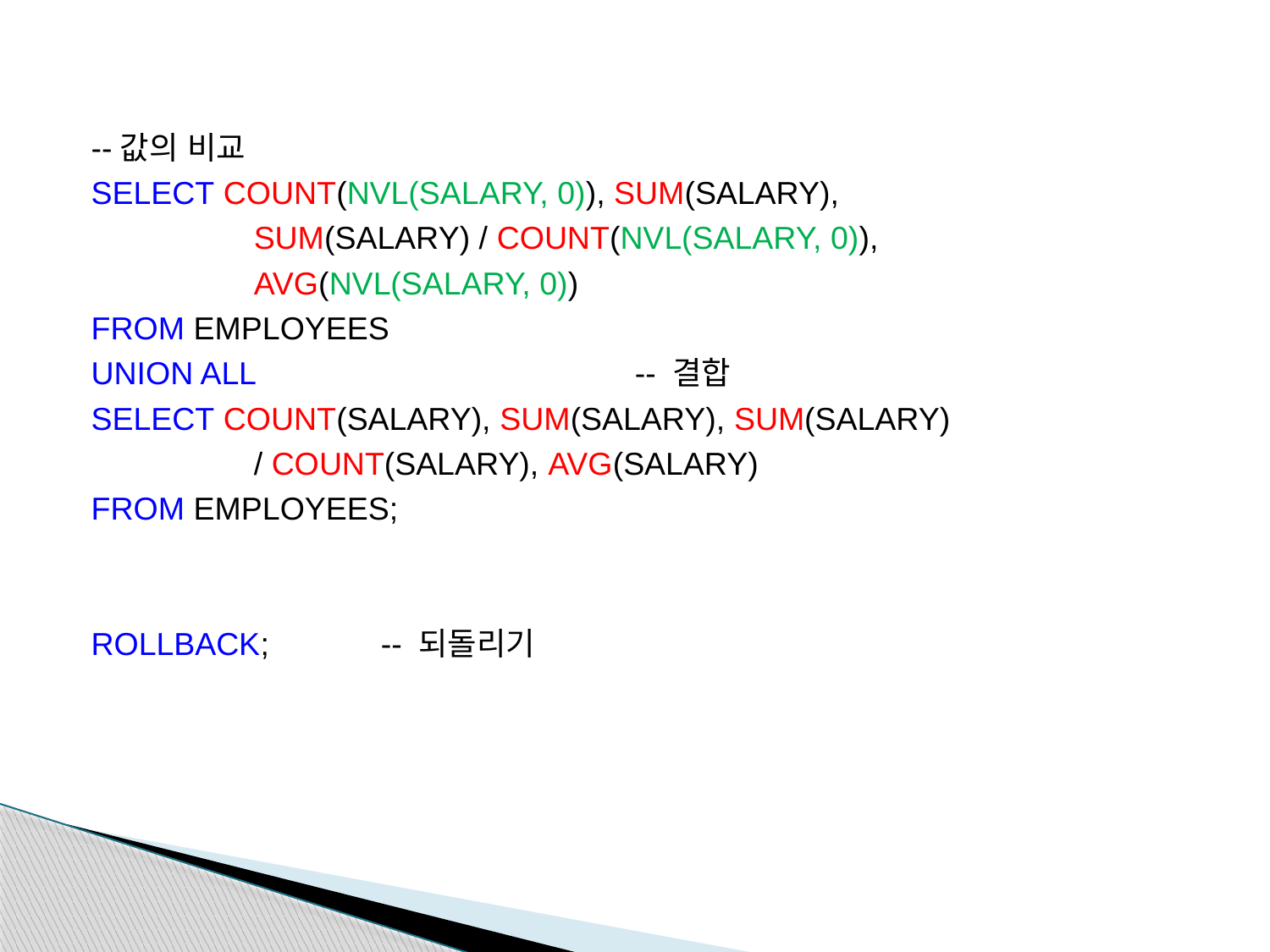

--값의 비교
SELECT COUNT(NVL(SALARY, 0)), SUM(SALARY),
		SUM(SALARY) / COUNT(NVL(SALARY, 0)),
		AVG(NVL(SALARY, 0))
FROM EMPLOYEES
UNION ALL			-- 결합
SELECT COUNT(SALARY), SUM(SALARY), SUM(SALARY)
		/ COUNT(SALARY), AVG(SALARY)
FROM EMPLOYEES;

ROLLBACK;	-- 되돌리기